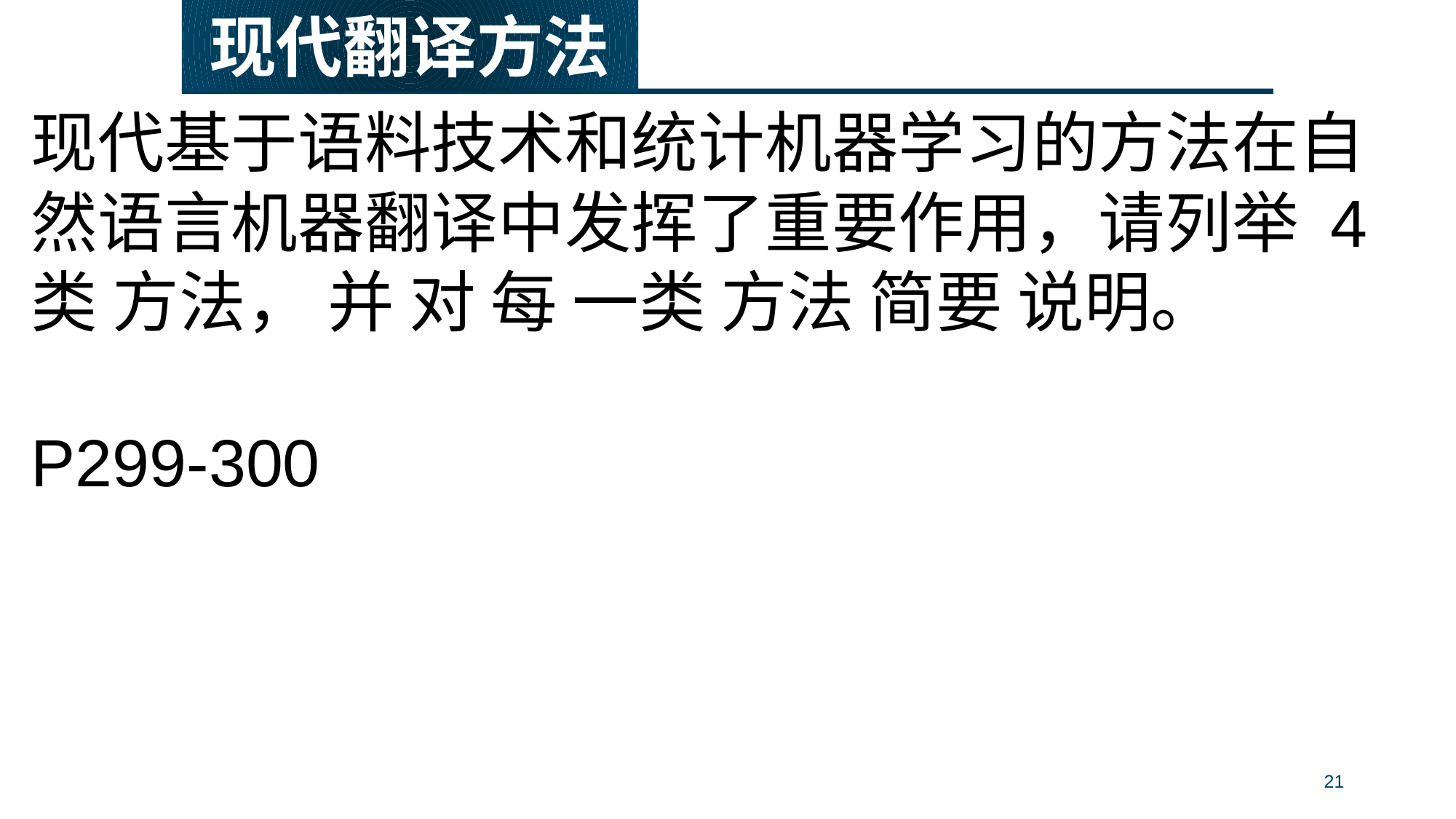

现代翻译方法

现代基于语料技术和统计机器学习的方法在自然语言机器翻译中发挥了重要作用，请列举 4 类 方法， 并 对 每 一类 方法 简要 说明。

P299-300

21